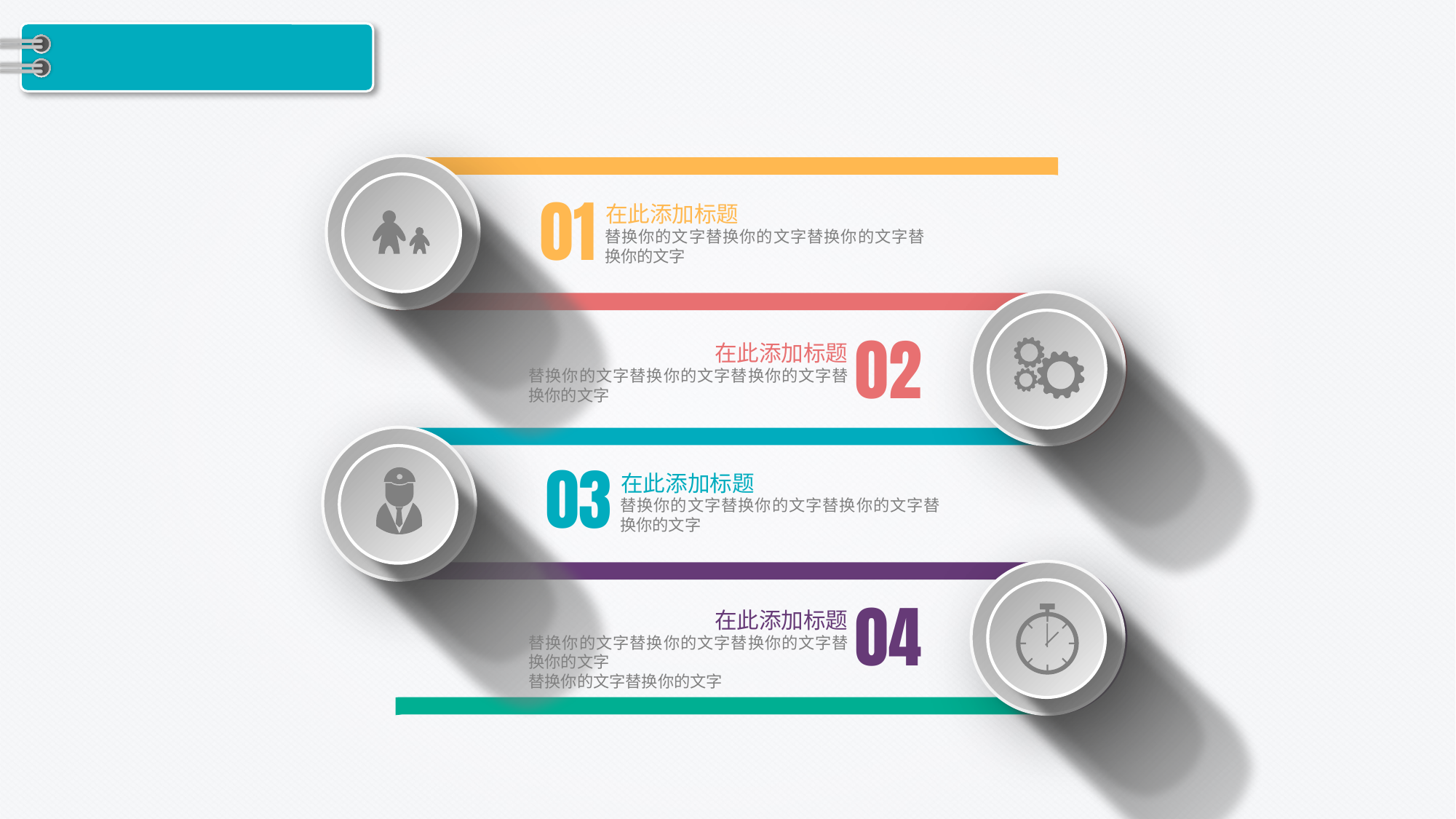

01
在此添加标题
替换你的文字替换你的文字替换你的文字替换你的文字

02
在此添加标题
替换你的文字替换你的文字替换你的文字替换你的文字

03
在此添加标题
替换你的文字替换你的文字替换你的文字替换你的文字

04
在此添加标题
替换你的文字替换你的文字替换你的文字替换你的文字
替换你的文字替换你的文字